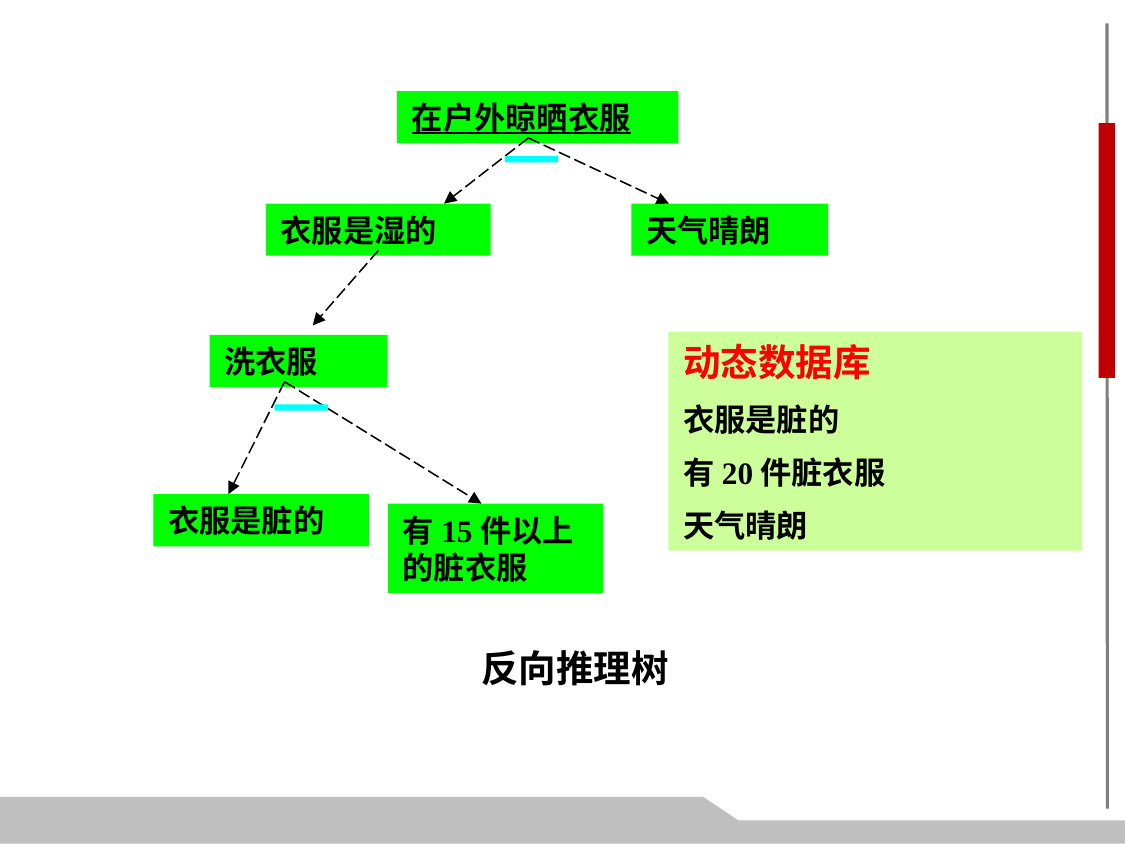

在户外晾晒衣服

衣服是湿的
天气晴朗

动态数据库
衣服是脏的
有20件脏衣服
天气晴朗
洗衣服

衣服是脏的
有15件以上的脏衣服
反向推理树